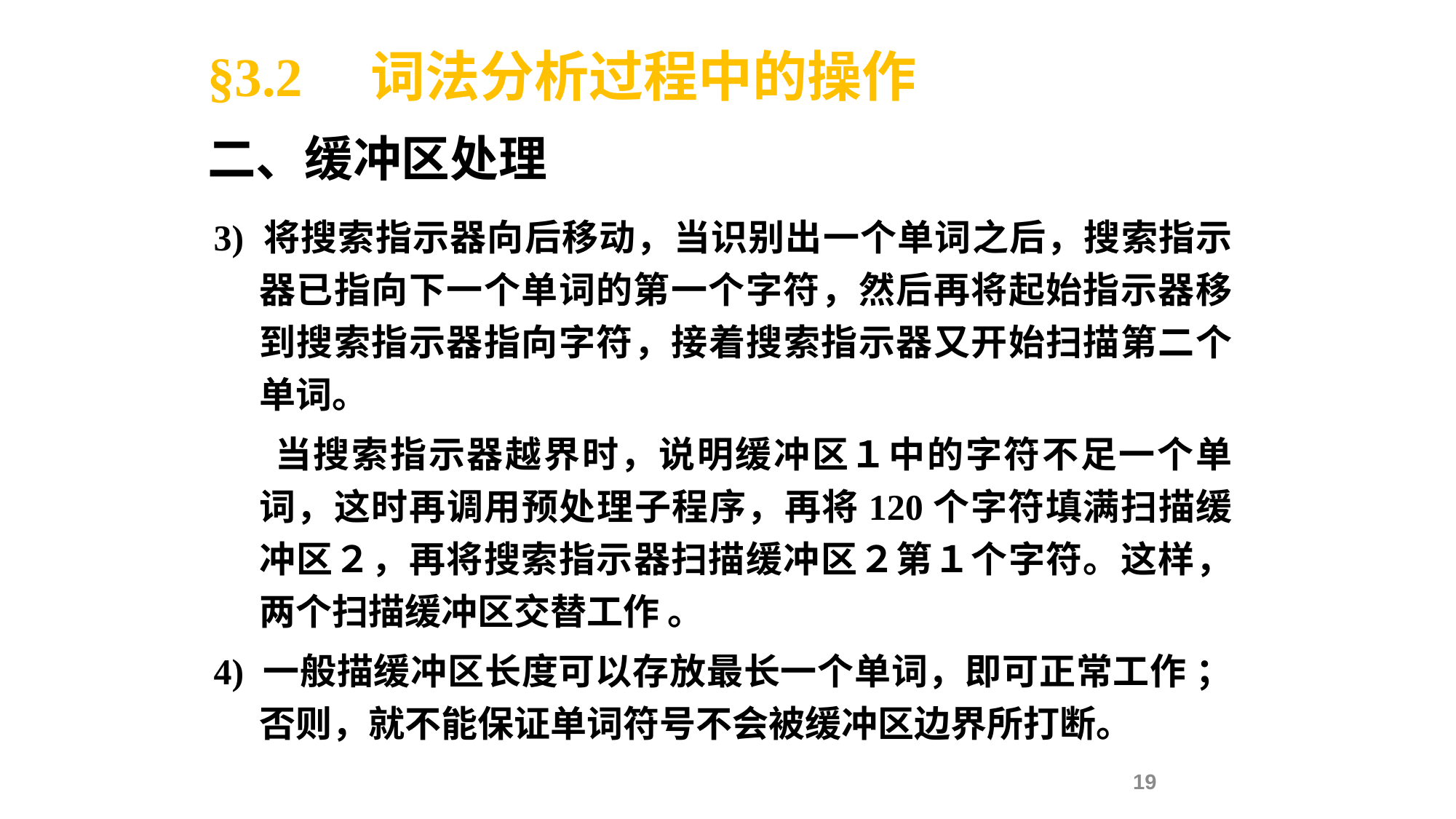

§3.2    词法分析过程中的操作
二、缓冲区处理
3) 将搜索指示器向后移动，当识别出一个单词之后，搜索指示器已指向下一个单词的第一个字符，然后再将起始指示器移到搜索指示器指向字符，接着搜索指示器又开始扫描第二个单词。
     当搜索指示器越界时，说明缓冲区１中的字符不足一个单词，这时再调用预处理子程序，再将120个字符填满扫描缓冲区２，再将搜索指示器扫描缓冲区２第１个字符。这样，两个扫描缓冲区交替工作 。
4) 一般描缓冲区长度可以存放最长一个单词，即可正常工作 ；否则，就不能保证单词符号不会被缓冲区边界所打断。
19